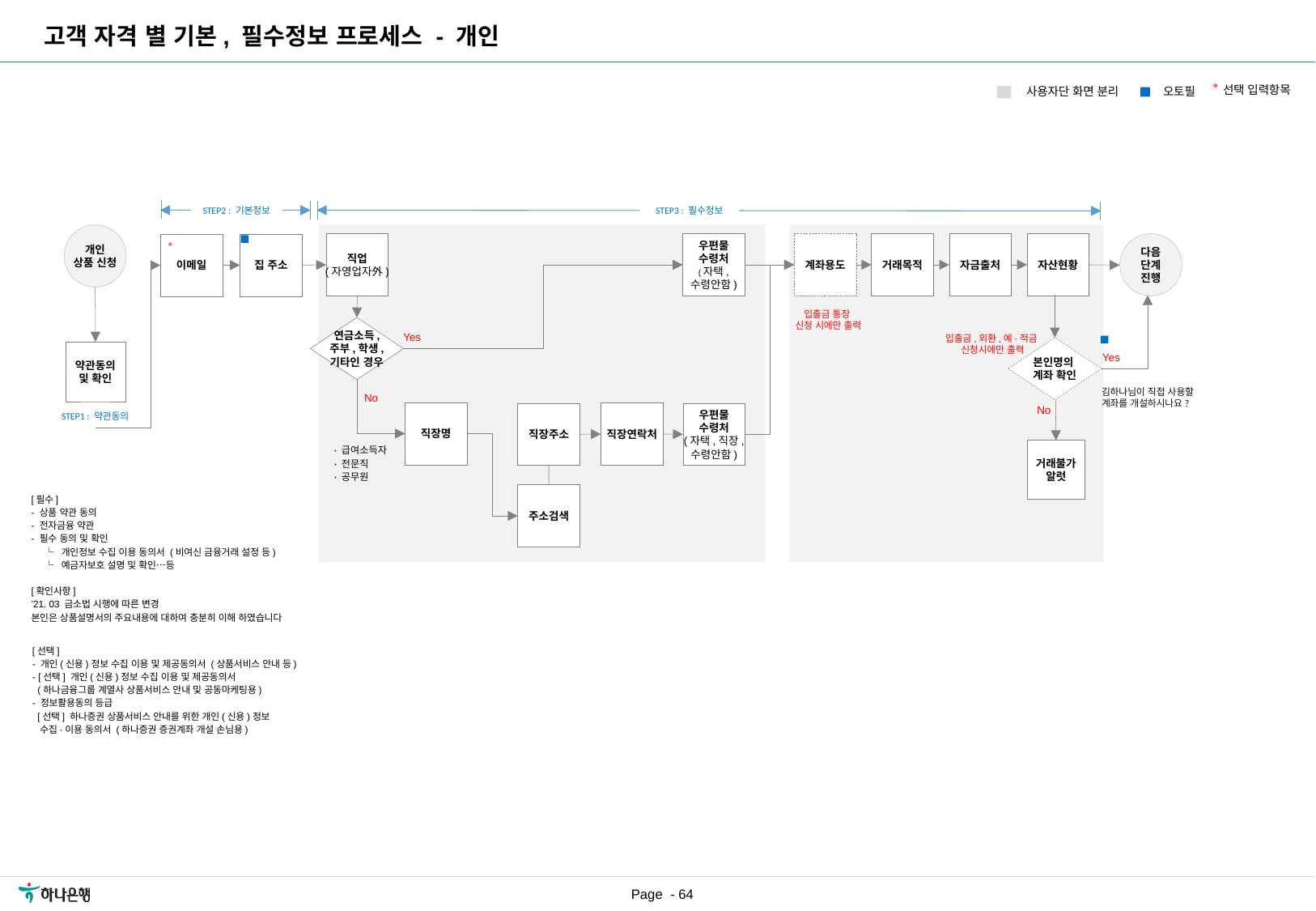

| 요구사항ID |
| --- |
| REQ\_URR\_019 |
| REQ\_URR\_024 |
|  |
|  |
|  |
|  |
|  |
|  |
고객 자격 별 기본, 필수정보 프로세스 - 개인
*선택 입력항목
오토필
사용자단 화면 분리

STEP3 : 필수정보
STEP2 : 기본정보
개인
상품 신청

*
직업
(자영업자外)
우편물
수령처
(자택,
수령안함)
계좌용도
거래목적
자금출처
자산현황
다음
단계
진행
이메일
집 주소

입출금 통장
신청 시에만 출력
연금소득,
주부,학생,
기타인 경우
Yes
입출금,외환,예·적금
신청시에만 출력

본인명의
계좌 확인
약관동의
및 확인
Yes
김하나님이 직접 사용할 계좌를 개설하시나요?
No
No
직장명
직장연락처
직장주소
우편물
수령처
(자택,직장,
수령안함)
STEP1 : 약관동의
· 급여소득자
· 전문직
· 공무원
거래불가
알럿
주소검색
[필수]
- 상품 약관 동의
- 전자금융 약관
- 필수 동의 및 확인
     └  개인정보 수집 이용 동의서 (비여신 금융거래 설정 등)
     └  예금자보호 설명 및 확인…등

[확인사항]
’21. 03 금소법 시행에 따른 변경
본인은 상품설명서의 주요내용에 대하여 충분히 이해 하였습니다
[선택]
- 개인(신용)정보 수집 이용 및 제공동의서 (상품서비스 안내 등)
- [선택] 개인(신용)정보 수집 이용 및 제공동의서
  (하나금융그룹 계열사 상품서비스 안내 및 공동마케팅용)
- 정보활용동의 등급
  [선택] 하나증권 상품서비스 안내를 위한 개인(신용)정보
  수집·이용 동의서 (하나증권 증권계좌 개설 손님용)